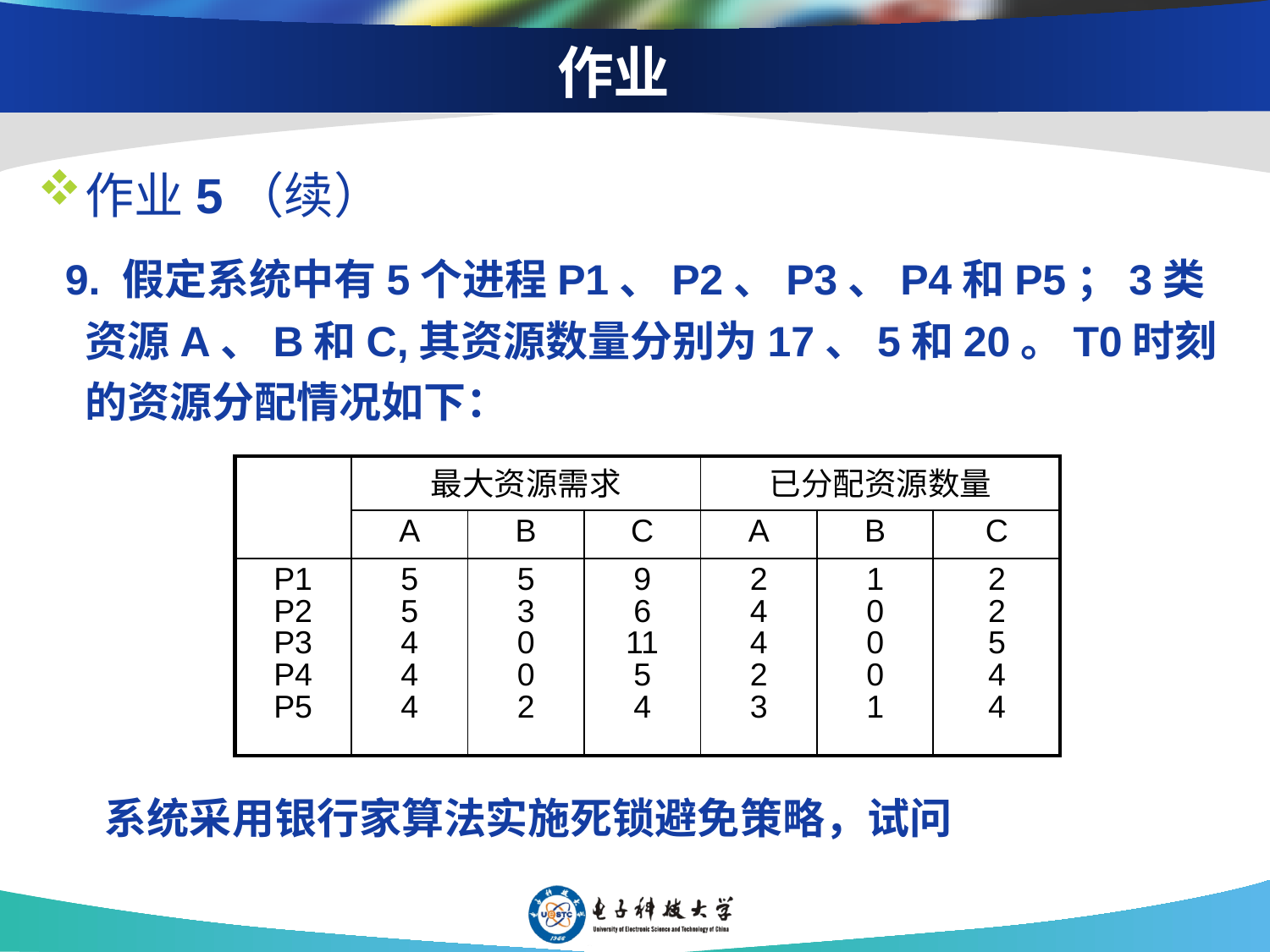

# 作业
作业5（续）
  9. 假定系统中有5个进程P1、P2、P3、P4和P5；3类资源A、B和C,其资源数量分别为17、5和20。T0时刻的资源分配情况如下：

      系统采用银行家算法实施死锁避免策略，试问
|  | 最大资源需求 |  |  | 已分配资源数量 |  |  |
| --- | --- | --- | --- | --- | --- | --- |
|  | A | B | C | A | B | C |
| P1 P2 P3 P4 P5 | 5 5 4 4 4 | 5 3 0 0 2 | 9 6 11 5 4 | 2 4 4 2 3 | 1 0 0 0 1 | 2 2 5 4 4 |